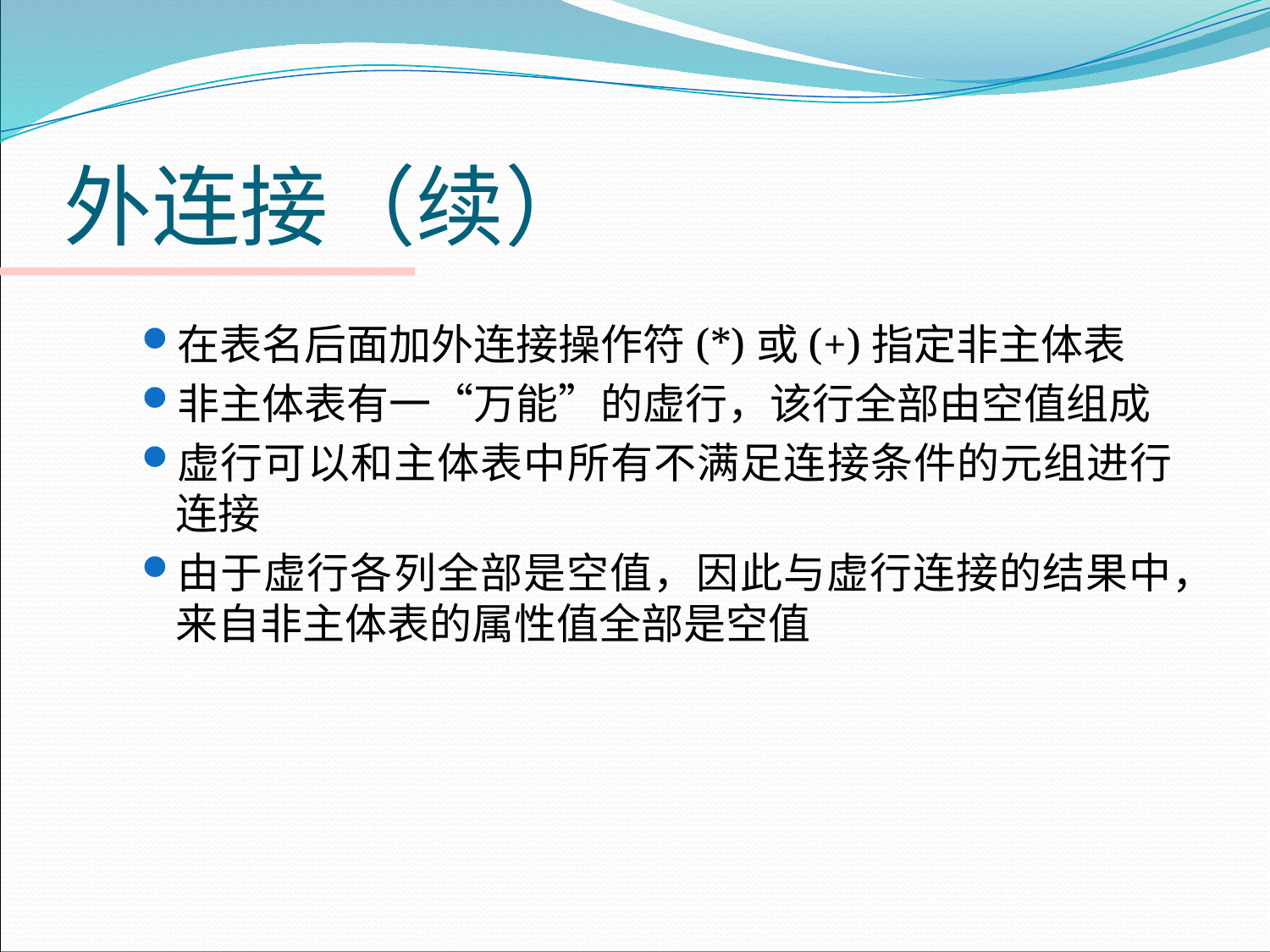

# 外连接（续）
在表名后面加外连接操作符(*)或(+)指定非主体表
非主体表有一“万能”的虚行，该行全部由空值组成
虚行可以和主体表中所有不满足连接条件的元组进行连接
由于虚行各列全部是空值，因此与虚行连接的结果中，来自非主体表的属性值全部是空值

306